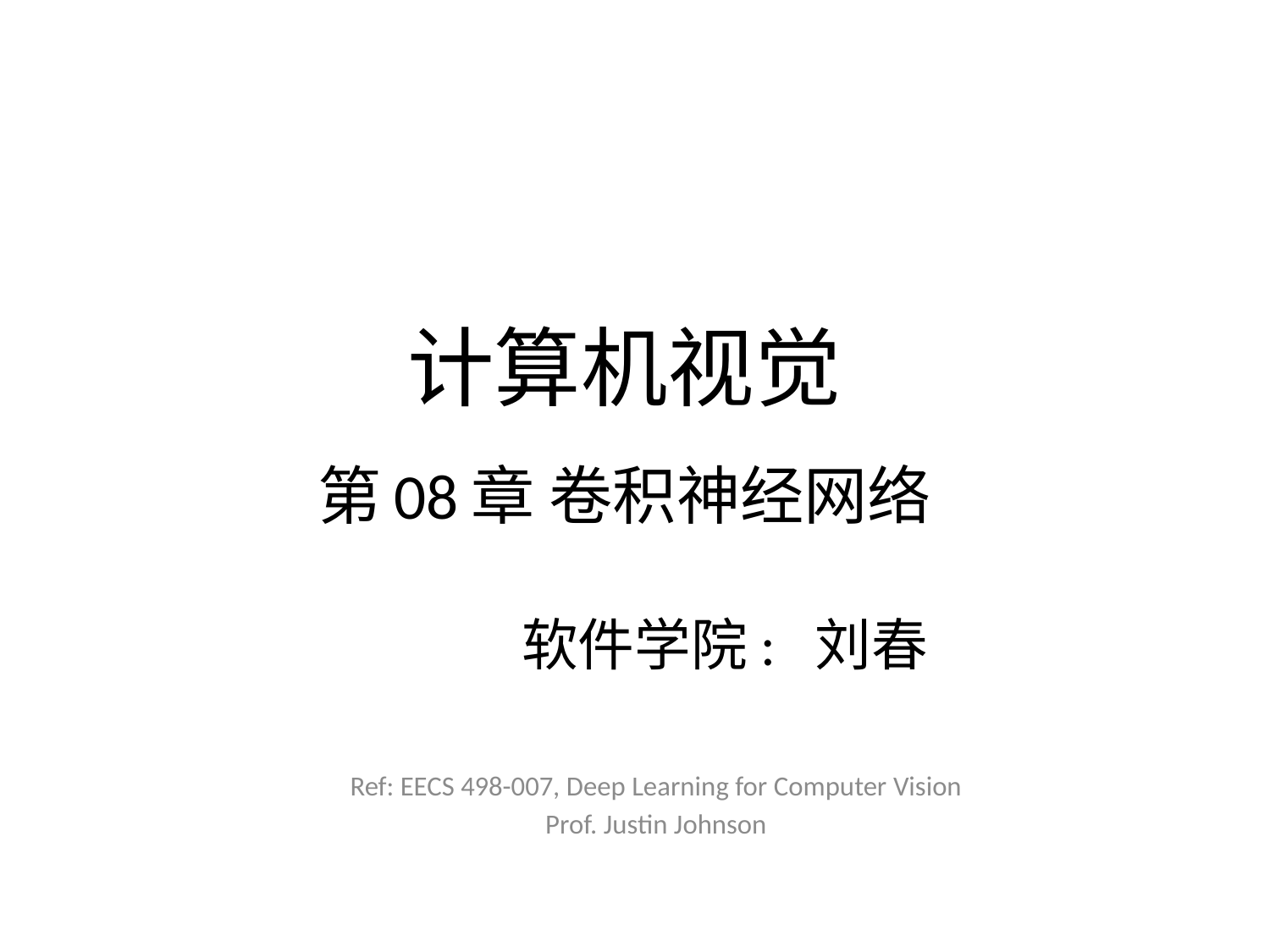

# 计算机视觉 第08章 卷积神经网络
软件学院:  刘春

Ref: EECS 498-007, Deep Learning for Computer Vision
Prof. Justin Johnson